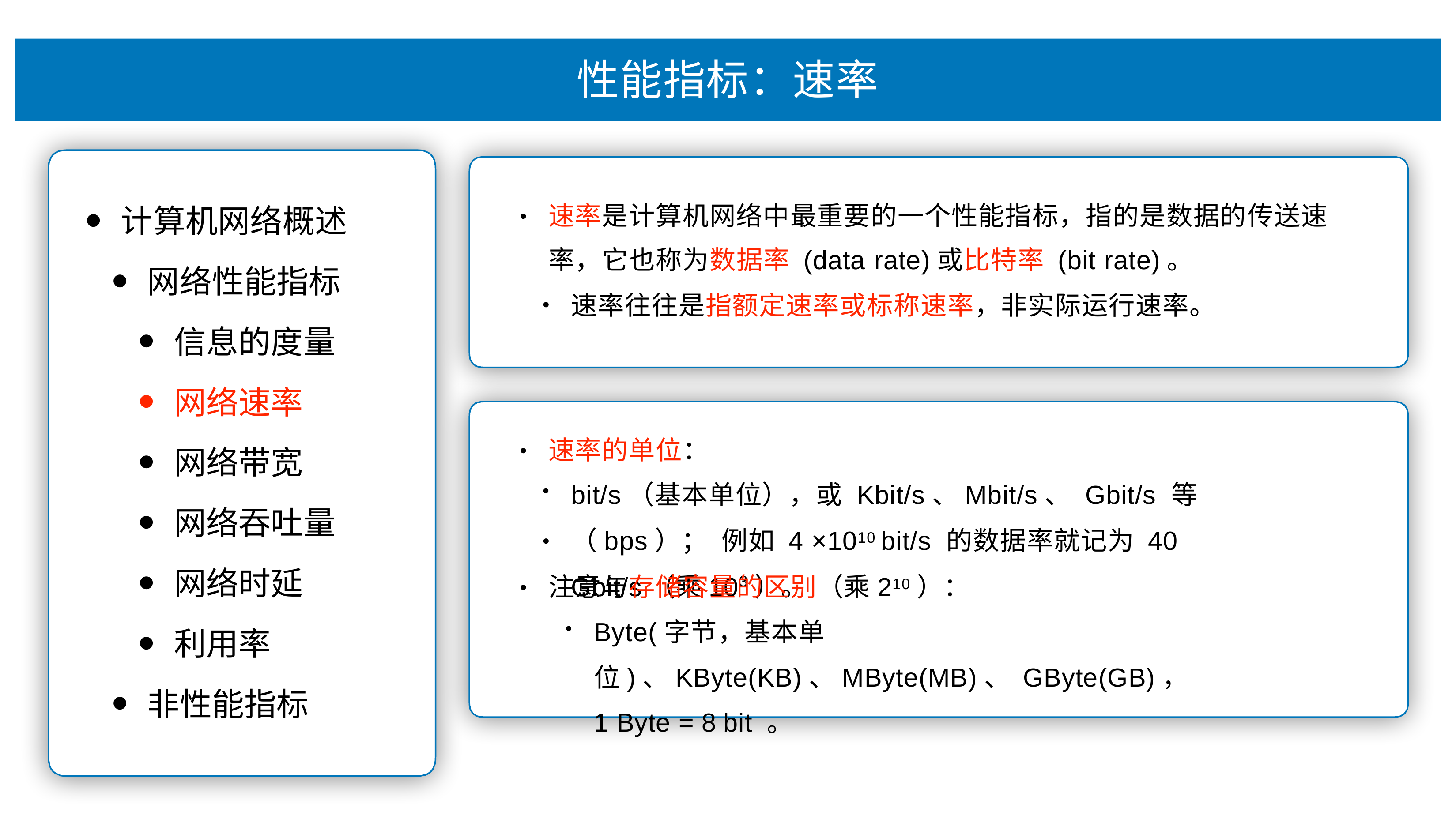

# 性能指标：速率

速率是计算机⽹络中最重要的⼀个性能指标，指的是数据的传送速 率，它也称为数据率 (data rate)或⽐特率 (bit rate)。
速率往往是指额定速率或标称速率，⾮实际运⾏速率。
计算机⽹络概述
⽹络性能指标
信息的度量
⽹络速率
⽹络带宽
⽹络吞吐量
⽹络时延
利⽤率
⾮性能指标
•

速率的单位：
•
bit/s（基本单位），或 Kbit/s、Mbit/s、 Gbit/s 等（bps）；  例如 4 ×1010 bit/s 的数据率就记为 40 Gbit/s（乘103）。
•
注意与存储容量的区别（乘210）：
Byte(字节，基本单位)、KByte(KB)、MByte(MB)、 GByte(GB)，1 Byte = 8 bit 。
•